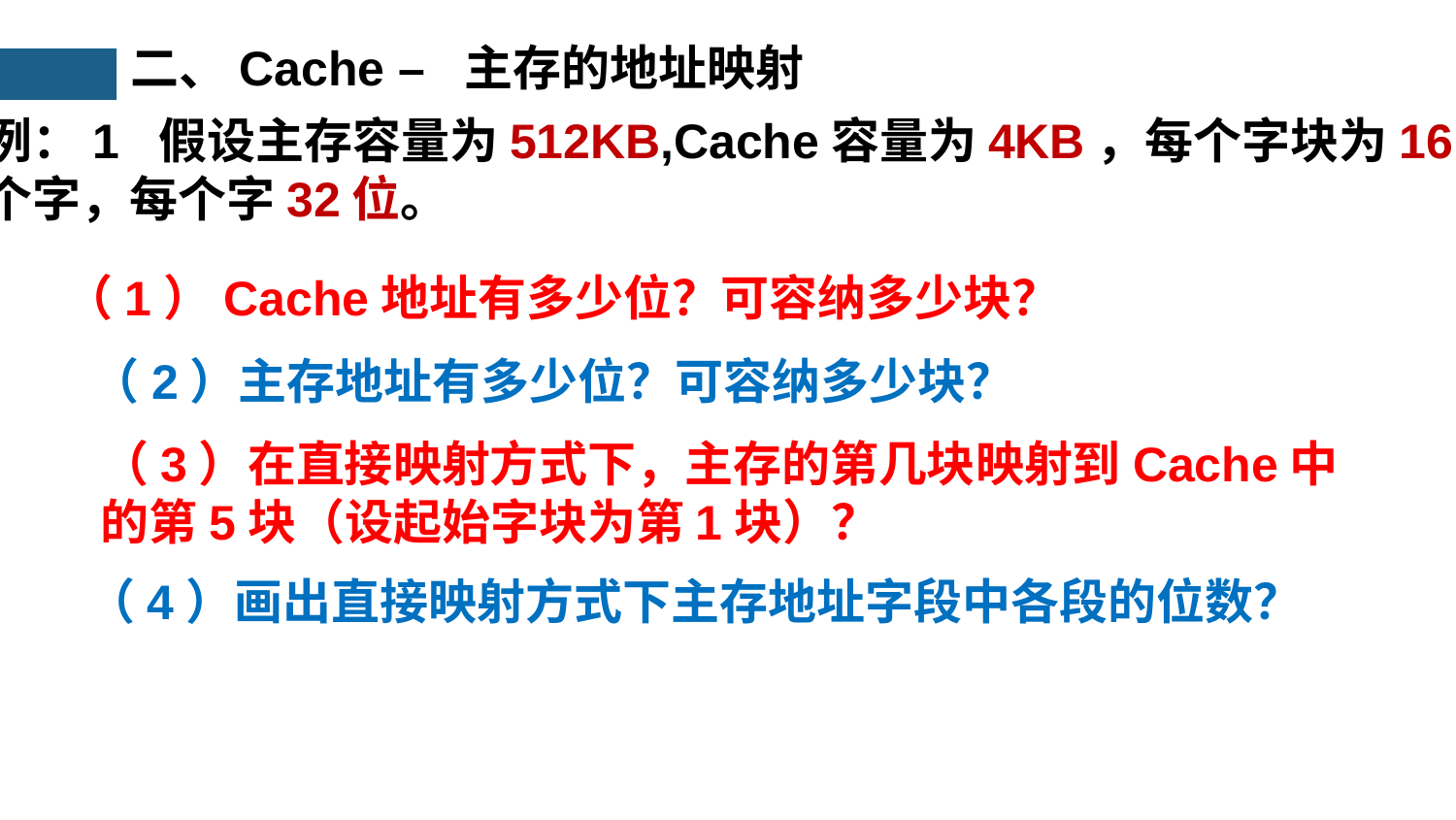

二、Cache –  主存的地址映射
例：1  假设主存容量为512KB,Cache容量为4KB，每个字块为16
个字，每个字32位。
（1）Cache地址有多少位？可容纳多少块？
（2）主存地址有多少位？可容纳多少块？
（3）在直接映射方式下，主存的第几块映射到Cache中的第5块（设起始字块为第1块）？
（4）画出直接映射方式下主存地址字段中各段的位数？